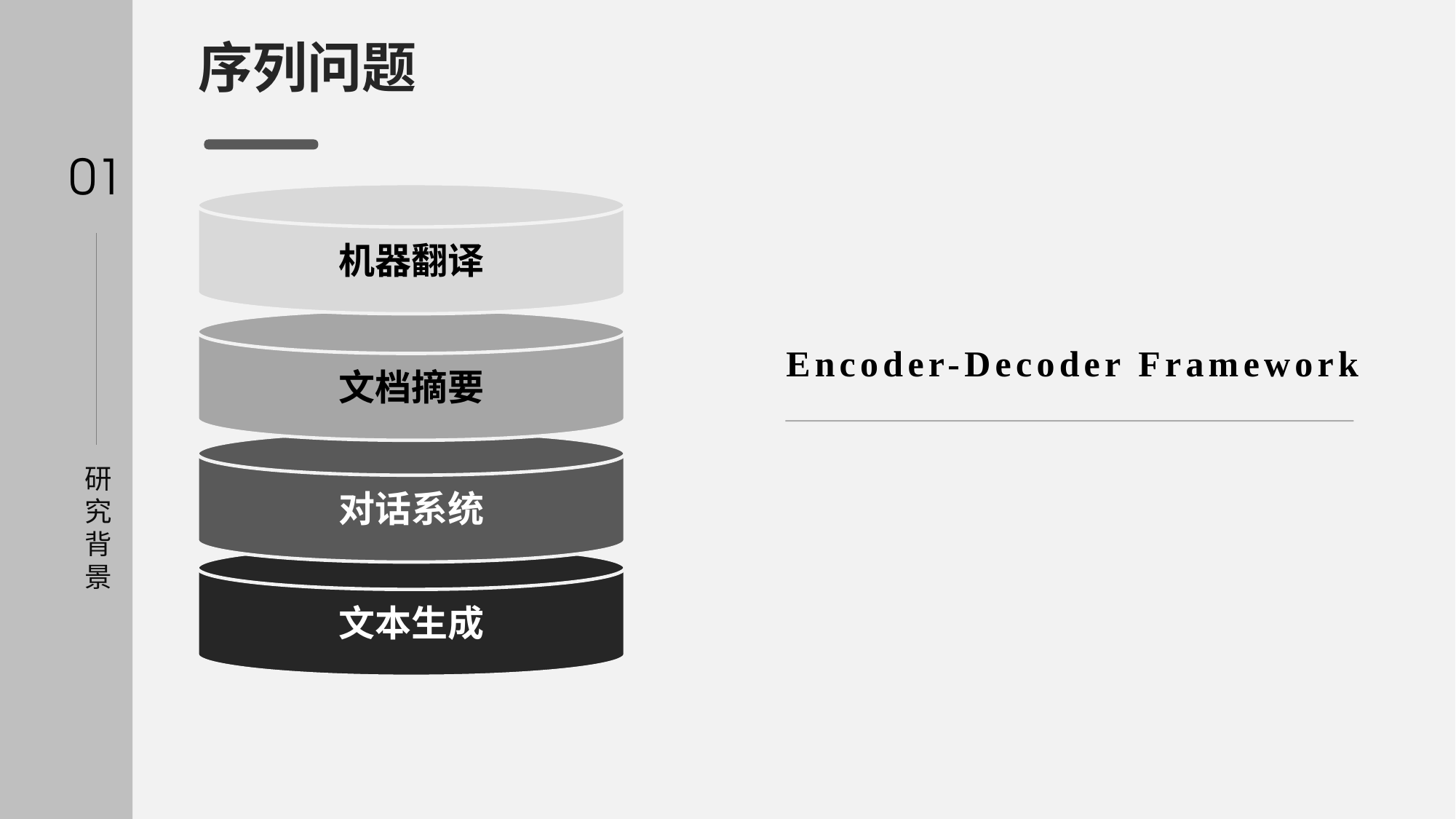

序列问题

01
机器翻译
文档摘要
Encoder-Decoder Framework
对话系统
研究背景
文本生成